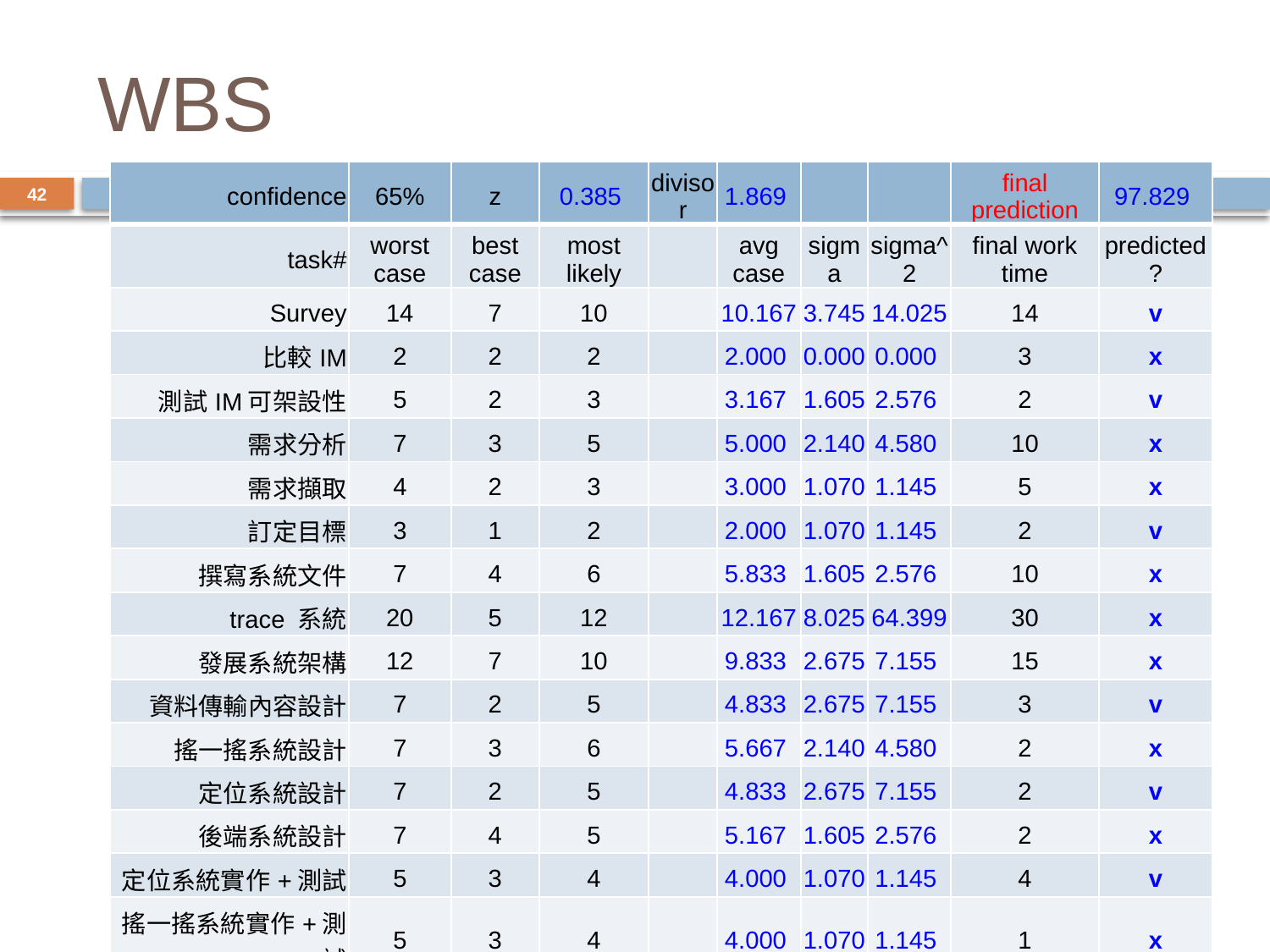

# WBS
| confidence | 65% | z | 0.385 | divisor | 1.869 |  |  | final prediction | 97.829 |
| --- | --- | --- | --- | --- | --- | --- | --- | --- | --- |
| task# | worst case | best case | most likely |  | avg case | sigma | sigma^2 | final work time | predicted? |
| Survey | 14 | 7 | 10 |  | 10.167 | 3.745 | 14.025 | 14 | v |
| 比較IM | 2 | 2 | 2 |  | 2.000 | 0.000 | 0.000 | 3 | x |
| 測試IM可架設性 | 5 | 2 | 3 |  | 3.167 | 1.605 | 2.576 | 2 | v |
| 需求分析 | 7 | 3 | 5 |  | 5.000 | 2.140 | 4.580 | 10 | x |
| 需求擷取 | 4 | 2 | 3 |  | 3.000 | 1.070 | 1.145 | 5 | x |
| 訂定目標 | 3 | 1 | 2 |  | 2.000 | 1.070 | 1.145 | 2 | v |
| 撰寫系統文件 | 7 | 4 | 6 |  | 5.833 | 1.605 | 2.576 | 10 | x |
| trace 系統 | 20 | 5 | 12 |  | 12.167 | 8.025 | 64.399 | 30 | x |
| 發展系統架構 | 12 | 7 | 10 |  | 9.833 | 2.675 | 7.155 | 15 | x |
| 資料傳輸內容設計 | 7 | 2 | 5 |  | 4.833 | 2.675 | 7.155 | 3 | v |
| 搖一搖系統設計 | 7 | 3 | 6 |  | 5.667 | 2.140 | 4.580 | 2 | x |
| 定位系統設計 | 7 | 2 | 5 |  | 4.833 | 2.675 | 7.155 | 2 | v |
| 後端系統設計 | 7 | 4 | 5 |  | 5.167 | 1.605 | 2.576 | 2 | x |
| 定位系統實作+測試 | 5 | 3 | 4 |  | 4.000 | 1.070 | 1.145 | 4 | v |
| 搖一搖系統實作+測試 | 5 | 3 | 4 |  | 4.000 | 1.070 | 1.145 | 1 | x |
| 後端系統實作+測試 | 5 | 3 | 4 |  | 4.000 | 1.070 | 1.145 | 4 | v |
| 整合系統+測試 | 6 | 3 | 5 |  | 4.833 | 1.605 | 2.576 | 7 | x |
| 系統測試 | 4 | 2 | 3 |  | 3.000 | 1.070 | 1.145 | 6 | x |
|  | 127 | 58 | 94 |  | 93.500 | 11.235 | 126.223 | 122 |  |
42